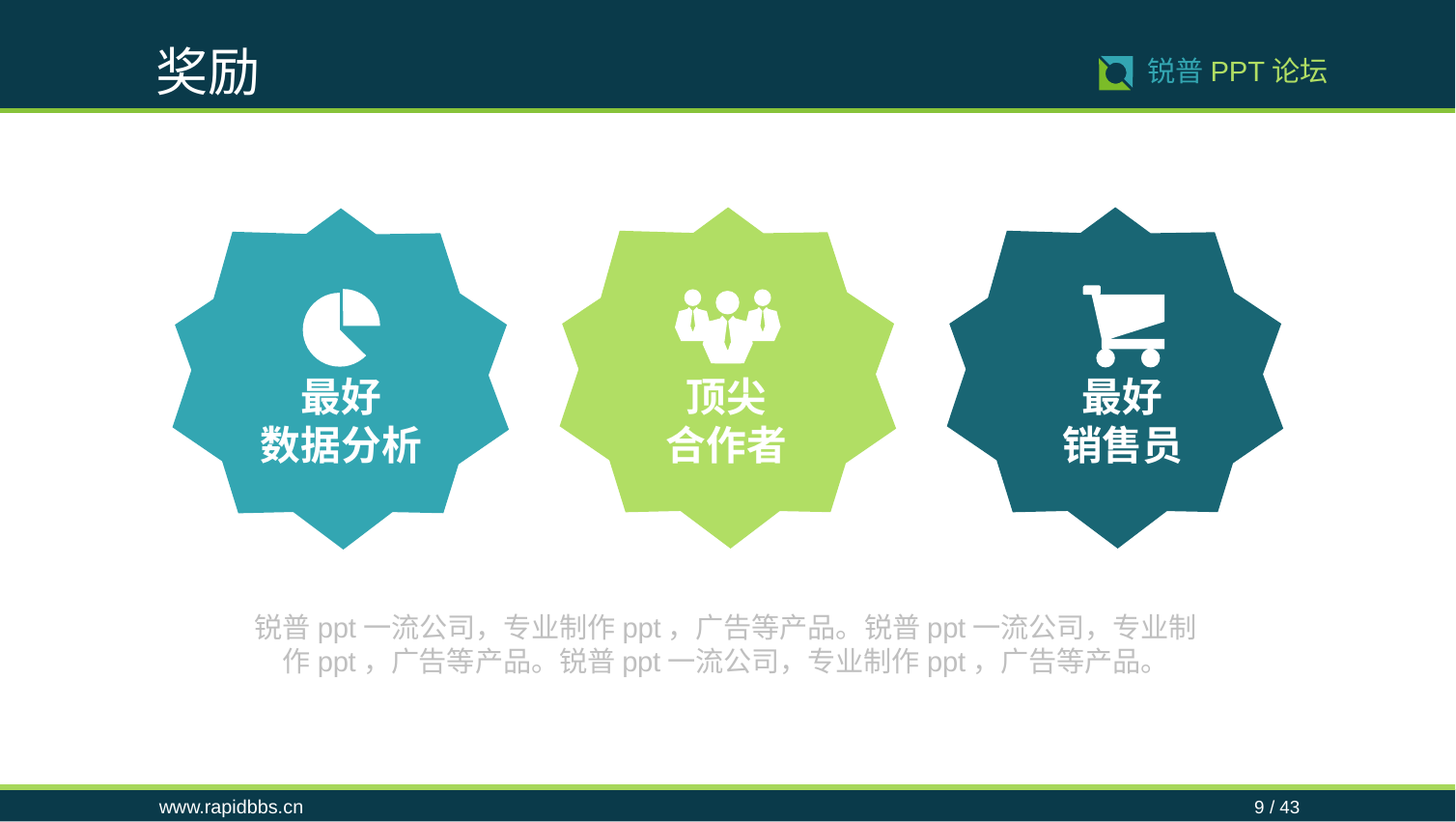

奖励

9 / 43

锐普PPT论坛

最好
数据分析
顶尖
合作者
最好
销售员
锐普ppt一流公司，专业制作ppt，广告等产品。锐普ppt一流公司，专业制作ppt，广告等产品。锐普ppt一流公司，专业制作ppt，广告等产品。
www.rapidbbs.cn